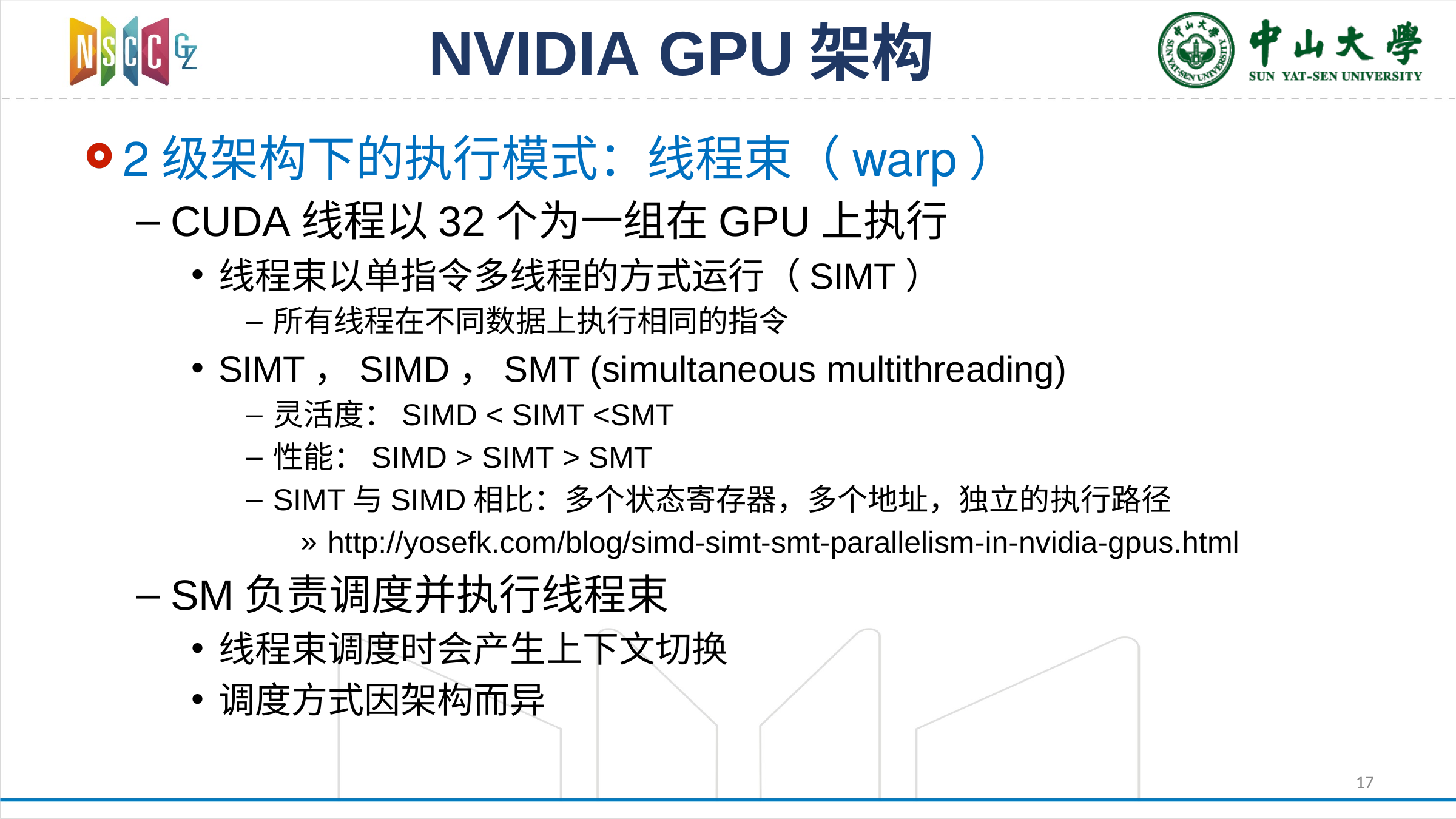

# NVIDIA GPU架构
2级架构下的执行模式：线程束（warp）
CUDA线程以32个为一组在GPU上执行
线程束以单指令多线程的方式运行（SIMT）
所有线程在不同数据上执行相同的指令
SIMT，SIMD，SMT (simultaneous multithreading)
灵活度：SIMD < SIMT <SMT
性能：SIMD > SIMT > SMT
SIMT与SIMD相比：多个状态寄存器，多个地址，独立的执行路径
http://yosefk.com/blog/simd-simt-smt-parallelism-in-nvidia-gpus.html
SM负责调度并执行线程束
线程束调度时会产生上下文切换
调度方式因架构而异
17